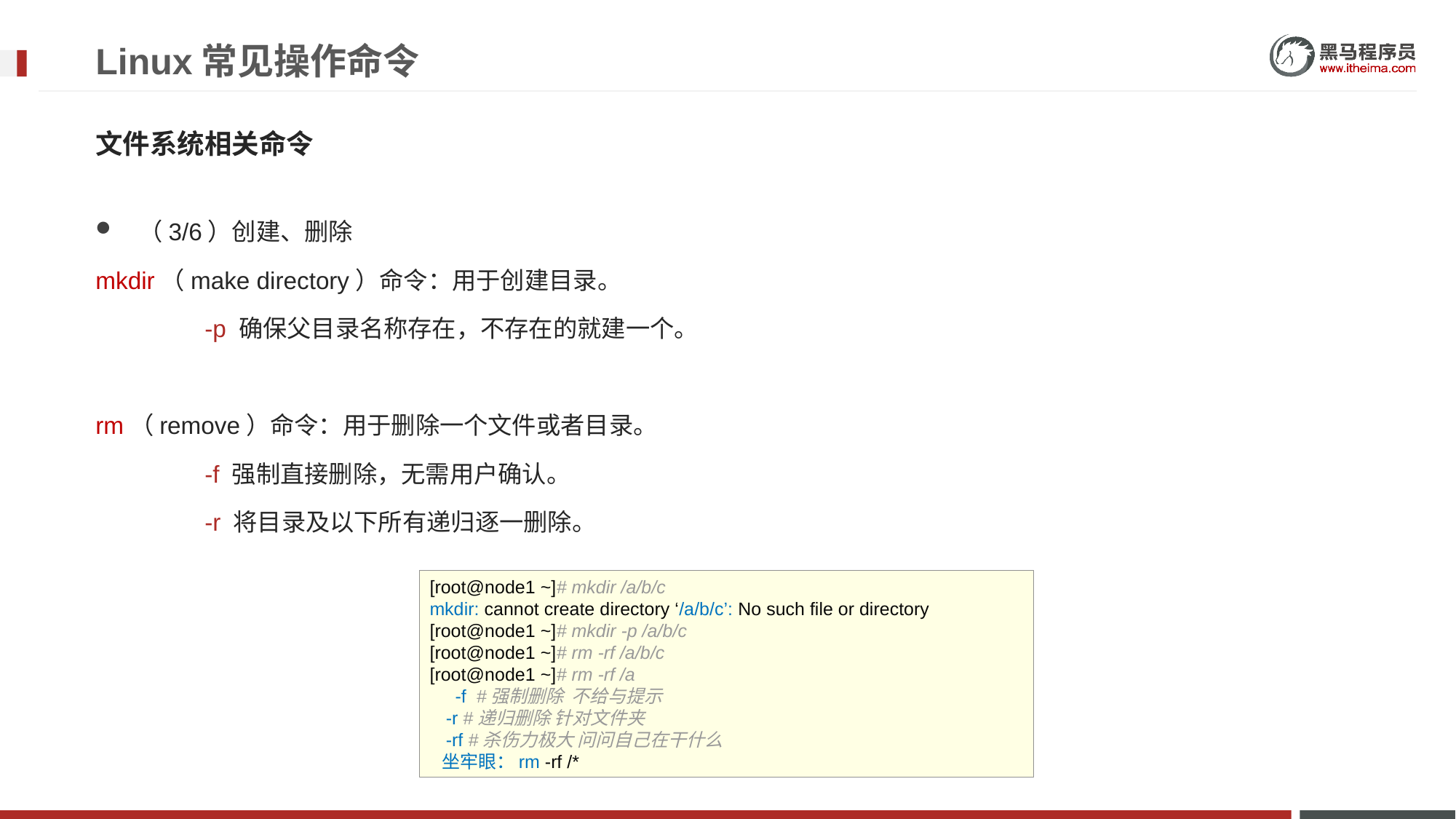

# Linux常见操作命令
文件系统相关命令
（3/6）创建、删除
mkdir（make directory）命令：用于创建目录。
	-p 确保父目录名称存在，不存在的就建一个。

rm（remove）命令：用于删除一个文件或者目录。
	-f 强制直接删除，无需用户确认。
	-r 将目录及以下所有递归逐一删除。

[root@node1 ~]# mkdir /a/b/c
mkdir: cannot create directory ‘/a/b/c’: No such file or directory
[root@node1 ~]# mkdir -p /a/b/c
[root@node1 ~]# rm -rf /a/b/c
[root@node1 ~]# rm -rf /a
     -f  #强制删除  不给与提示
   -r #递归删除 针对文件夹
   -rf #杀伤力极大 问问自己在干什么
   坐牢眼：rm -rf /*